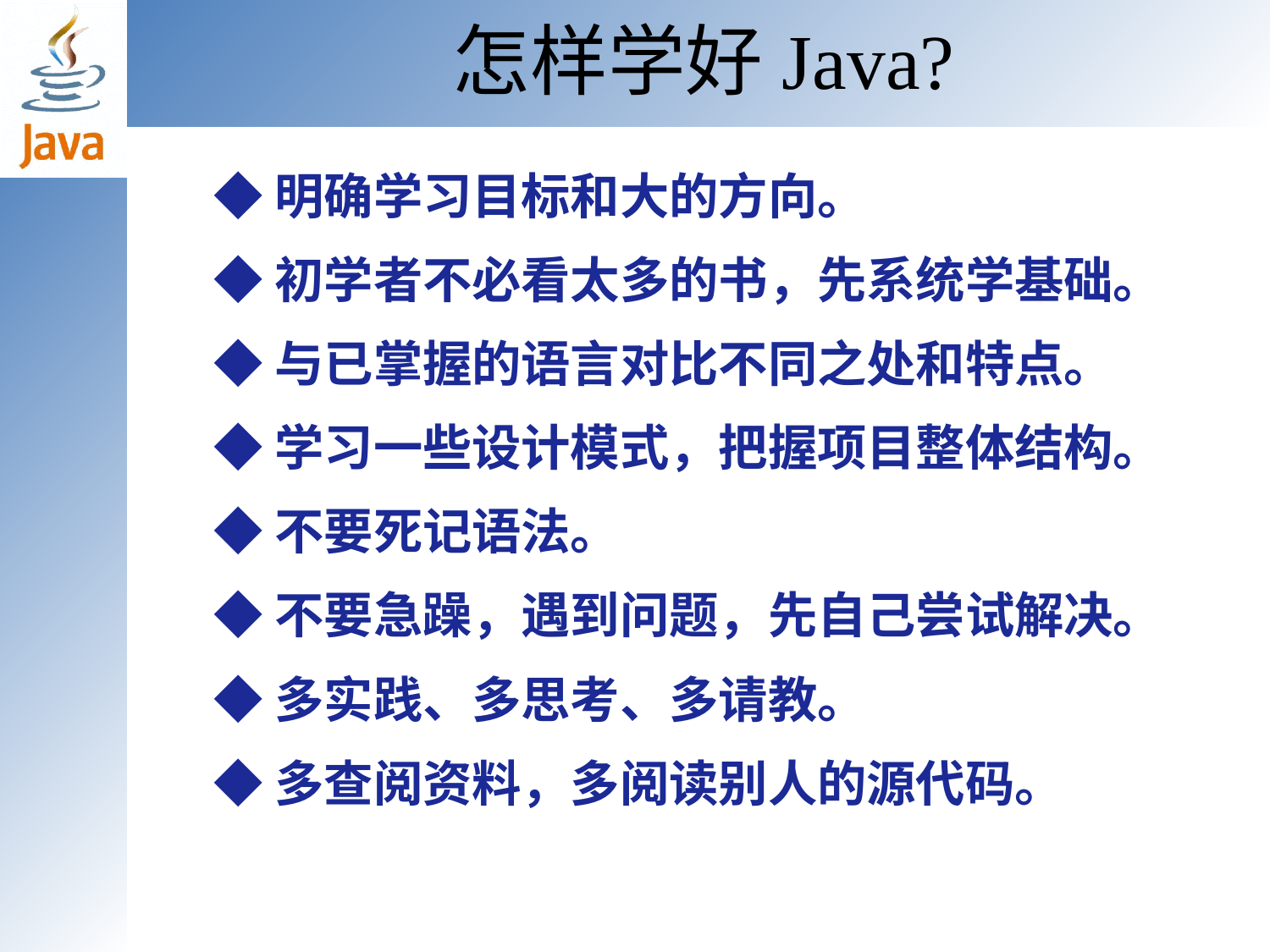

# 怎样学好Java?
◆明确学习目标和大的方向。
◆初学者不必看太多的书，先系统学基础。
◆与已掌握的语言对比不同之处和特点。
◆学习一些设计模式，把握项目整体结构。
◆不要死记语法。
◆不要急躁，遇到问题，先自己尝试解决。
◆多实践、多思考、多请教。
◆多查阅资料，多阅读别人的源代码。
18